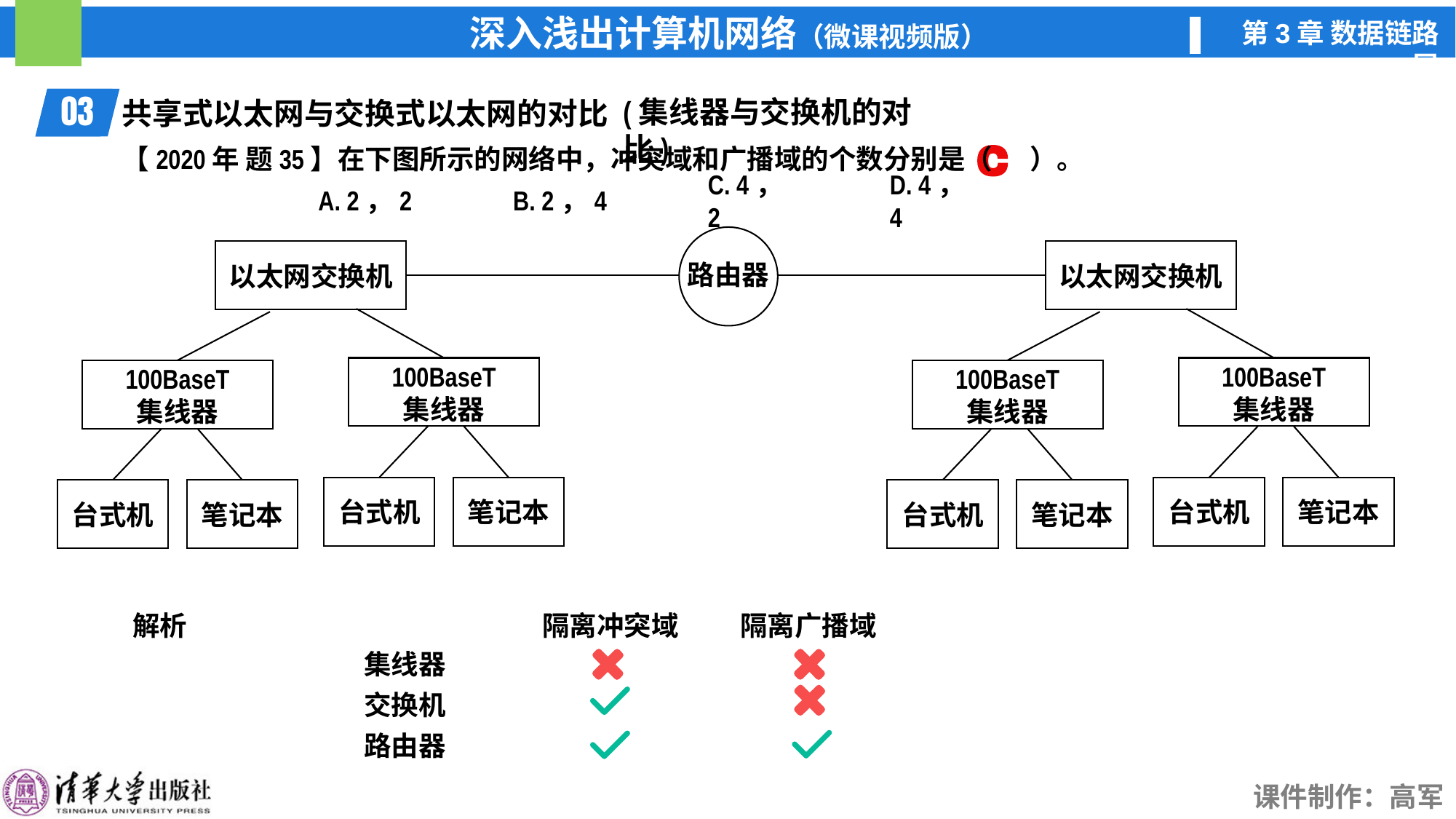

(集线器与交换机的对比)
03
01
共享式以太网与交换式以太网的对比
【2020年 题35】在下图所示的网络中，冲突域和广播域的个数分别是（      ）。
A. 2，2
B. 2，4
C. 4，2
D. 4，4

路由器
以太网交换机
100BaseT
集线器
台式机
笔记本
100BaseT
集线器
台式机
笔记本
以太网交换机
100BaseT
集线器
台式机
笔记本
100BaseT
集线器
台式机
笔记本
C
隔离广播域
隔离冲突域
集线器
交换机
路由器
解析